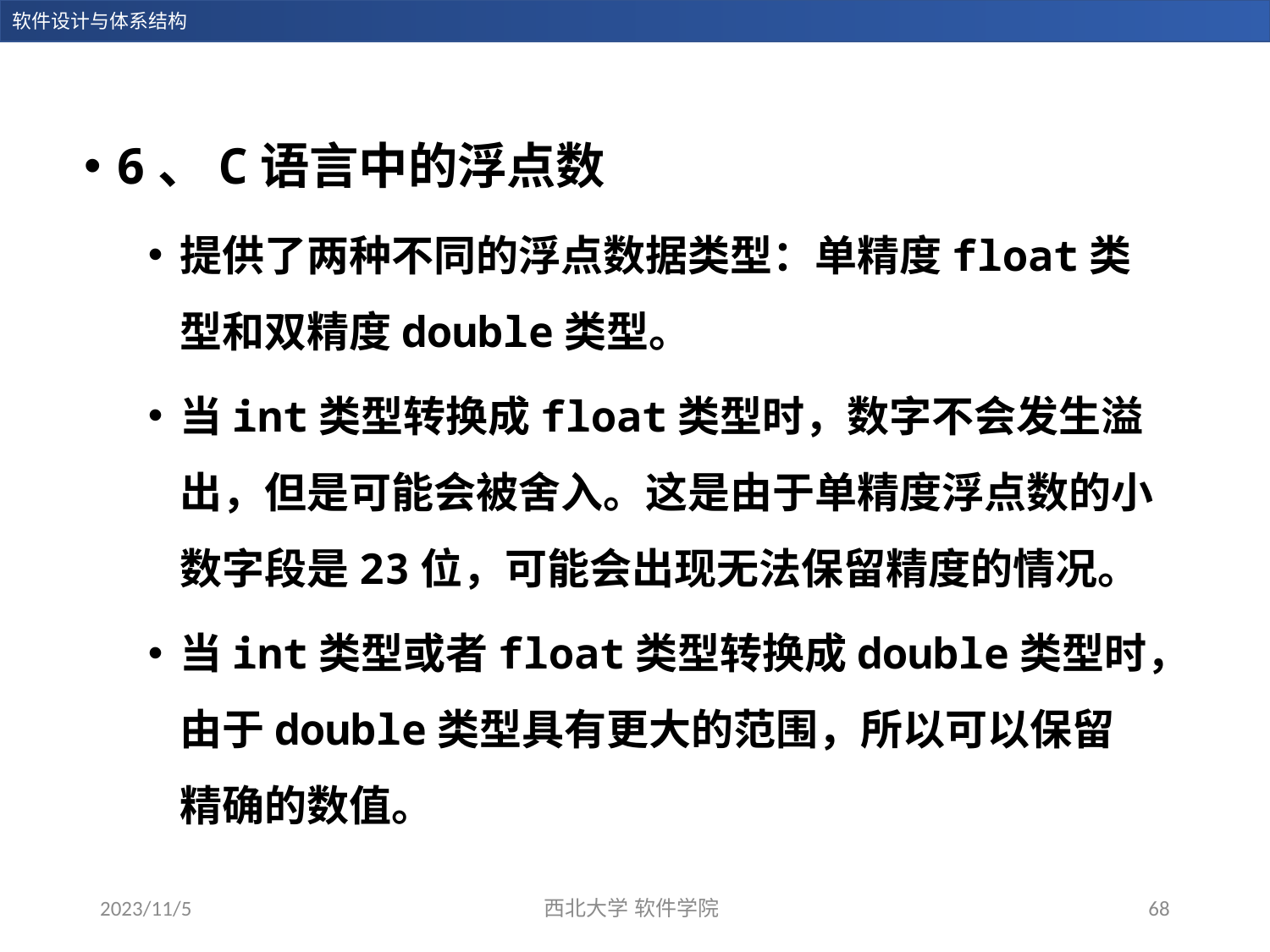

6、C语言中的浮点数
提供了两种不同的浮点数据类型：单精度float类型和双精度double类型。
当int类型转换成float类型时，数字不会发生溢出，但是可能会被舍入。这是由于单精度浮点数的小数字段是23位，可能会出现无法保留精度的情况。
当int类型或者float类型转换成double类型时，由于double类型具有更大的范围，所以可以保留精确的数值。
2023/11/5
西北大学 软件学院
68